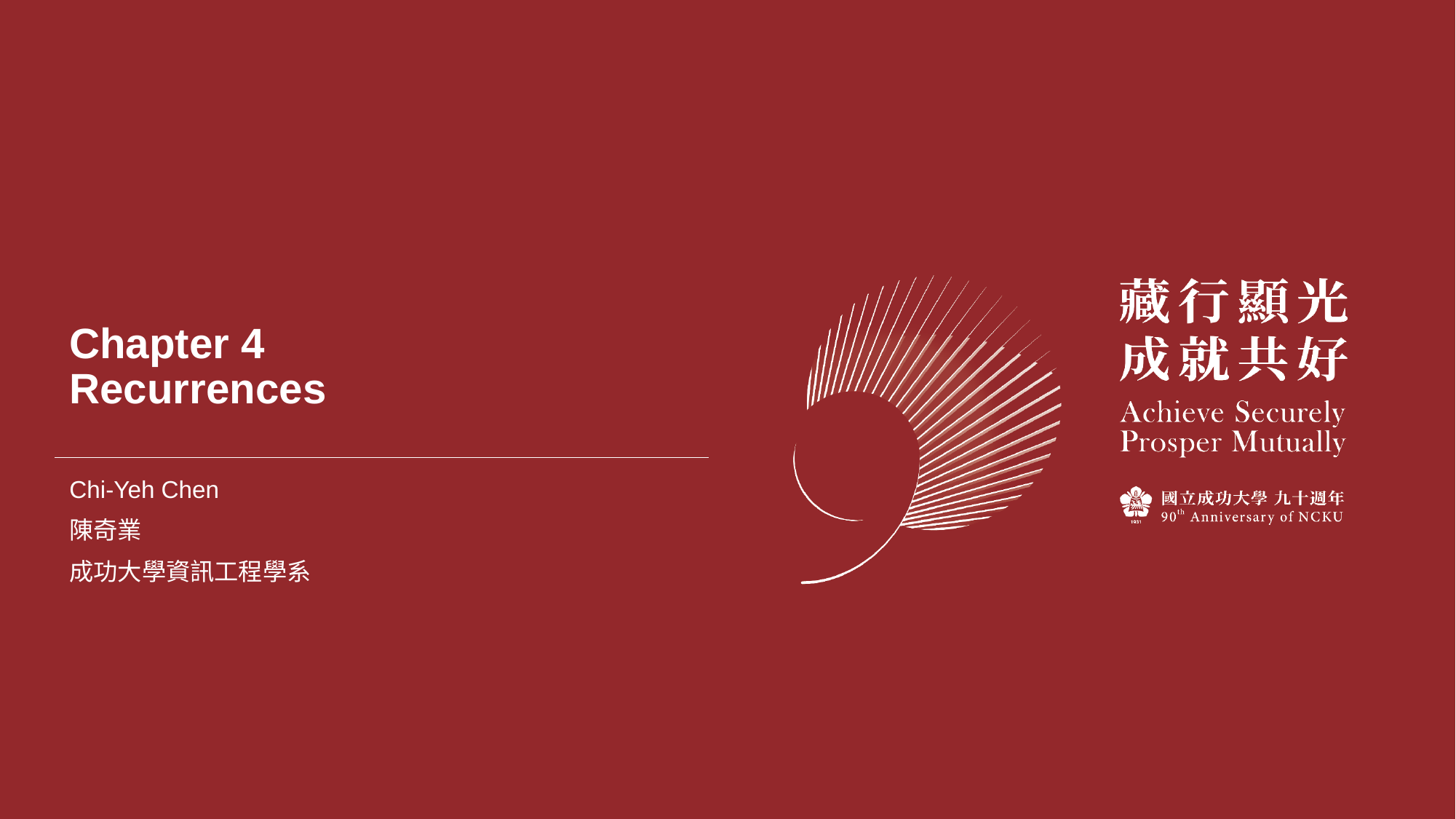

# Chapter 4 Recurrences
Chi-Yeh Chen
陳奇業
成功大學資訊工程學系